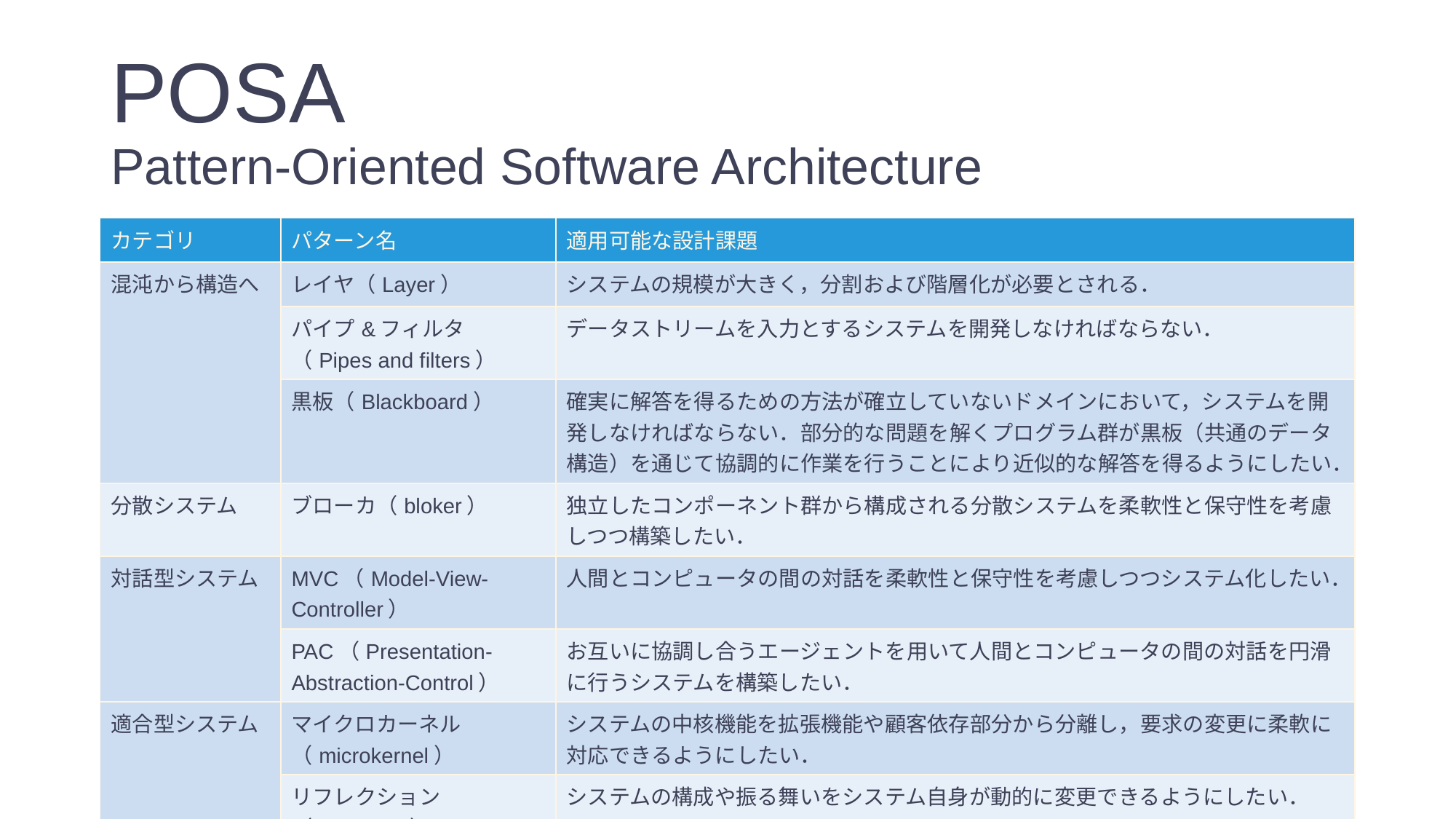

# POSA Pattern-Oriented Software Architecture
| カテゴリ | パターン名 | 適用可能な設計課題 |
| --- | --- | --- |
| 混沌から構造へ | レイヤ（Layer） | システムの規模が大きく，分割および階層化が必要とされる． |
|  | パイプ&フィルタ（Pipes and filters） | データストリームを入力とするシステムを開発しなければならない． |
|  | 黒板（Blackboard） | 確実に解答を得るための方法が確立していないドメインにおいて，システムを開発しなければならない．部分的な問題を解くプログラム群が黒板（共通のデータ構造）を通じて協調的に作業を行うことにより近似的な解答を得るようにしたい． |
| 分散システム | ブローカ（bloker） | 独立したコンポーネント群から構成される分散システムを柔軟性と保守性を考慮しつつ構築したい． |
| 対話型システム | MVC（Model-View-Controller） | 人間とコンピュータの間の対話を柔軟性と保守性を考慮しつつシステム化したい． |
|  | PAC（Presentation-Abstraction-Control） | お互いに協調し合うエージェントを用いて人間とコンピュータの間の対話を円滑に行うシステムを構築したい． |
| 適合型システム | マイクロカーネル（microkernel） | システムの中核機能を拡張機能や顧客依存部分から分離し，要求の変更に柔軟に対応できるようにしたい． |
|  | リフレクション（reflection） | システムの構成や振る舞いをシステム自身が動的に変更できるようにしたい． |
ソフトウェア設計
31